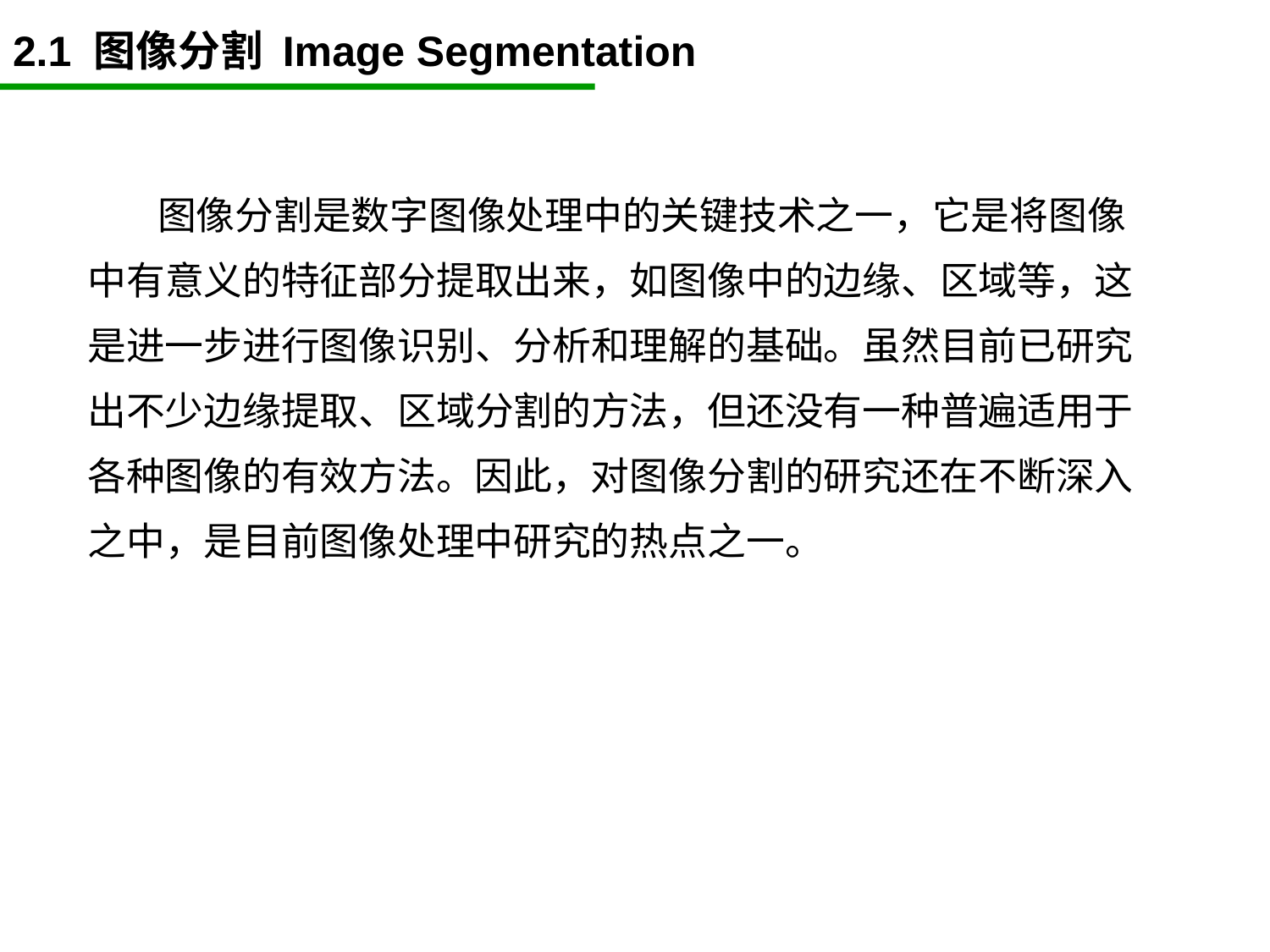

# 2.1 图像分割 Image Segmentation
       图像分割是数字图像处理中的关键技术之一，它是将图像中有意义的特征部分提取出来，如图像中的边缘、区域等，这是进一步进行图像识别、分析和理解的基础。虽然目前已研究出不少边缘提取、区域分割的方法，但还没有一种普遍适用于各种图像的有效方法。因此，对图像分割的研究还在不断深入之中，是目前图像处理中研究的热点之一。